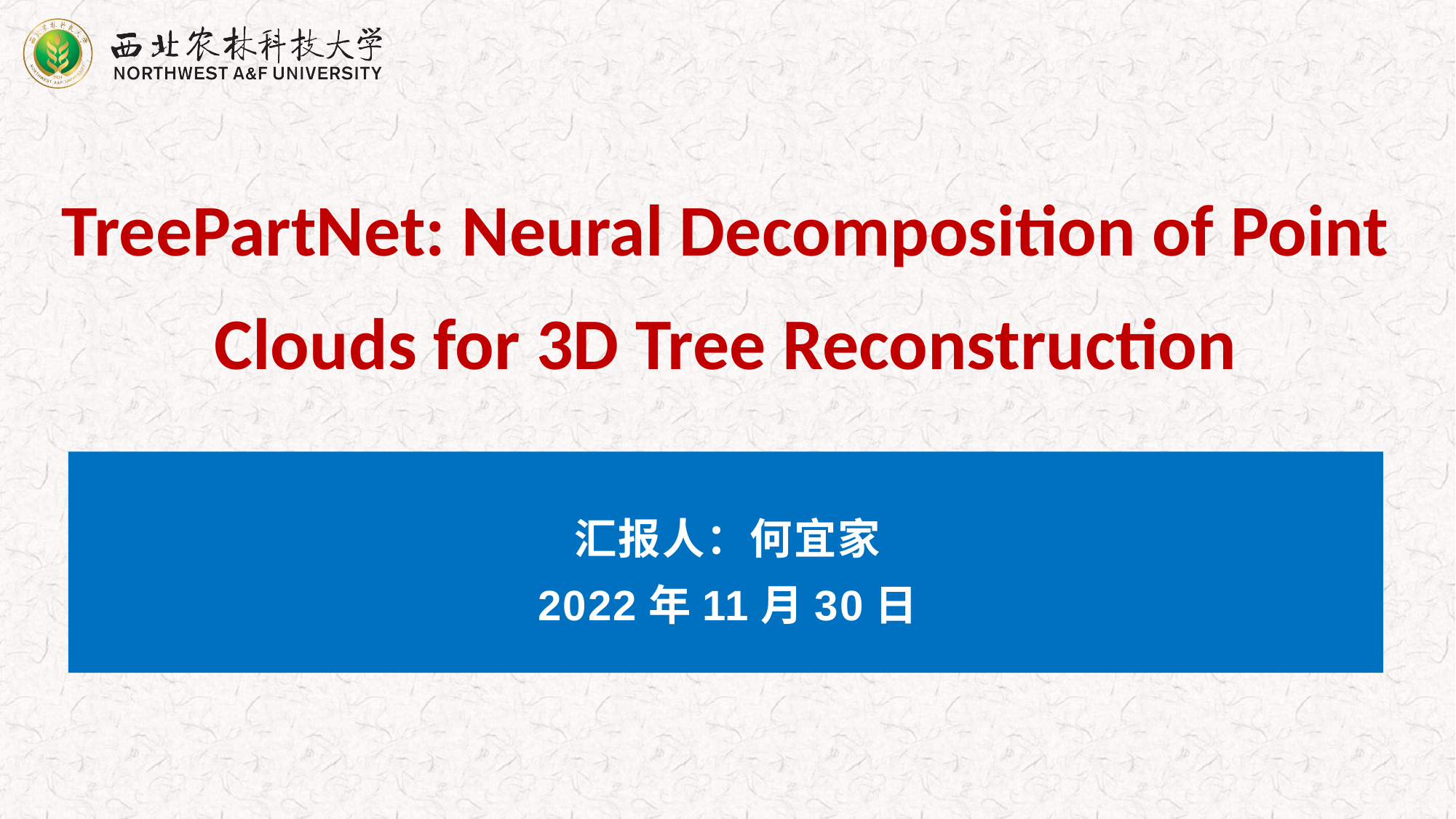

TreePartNet: Neural Decomposition of Point Clouds for 3D Tree Reconstruction

汇报人：何宜家
2022年11月30日